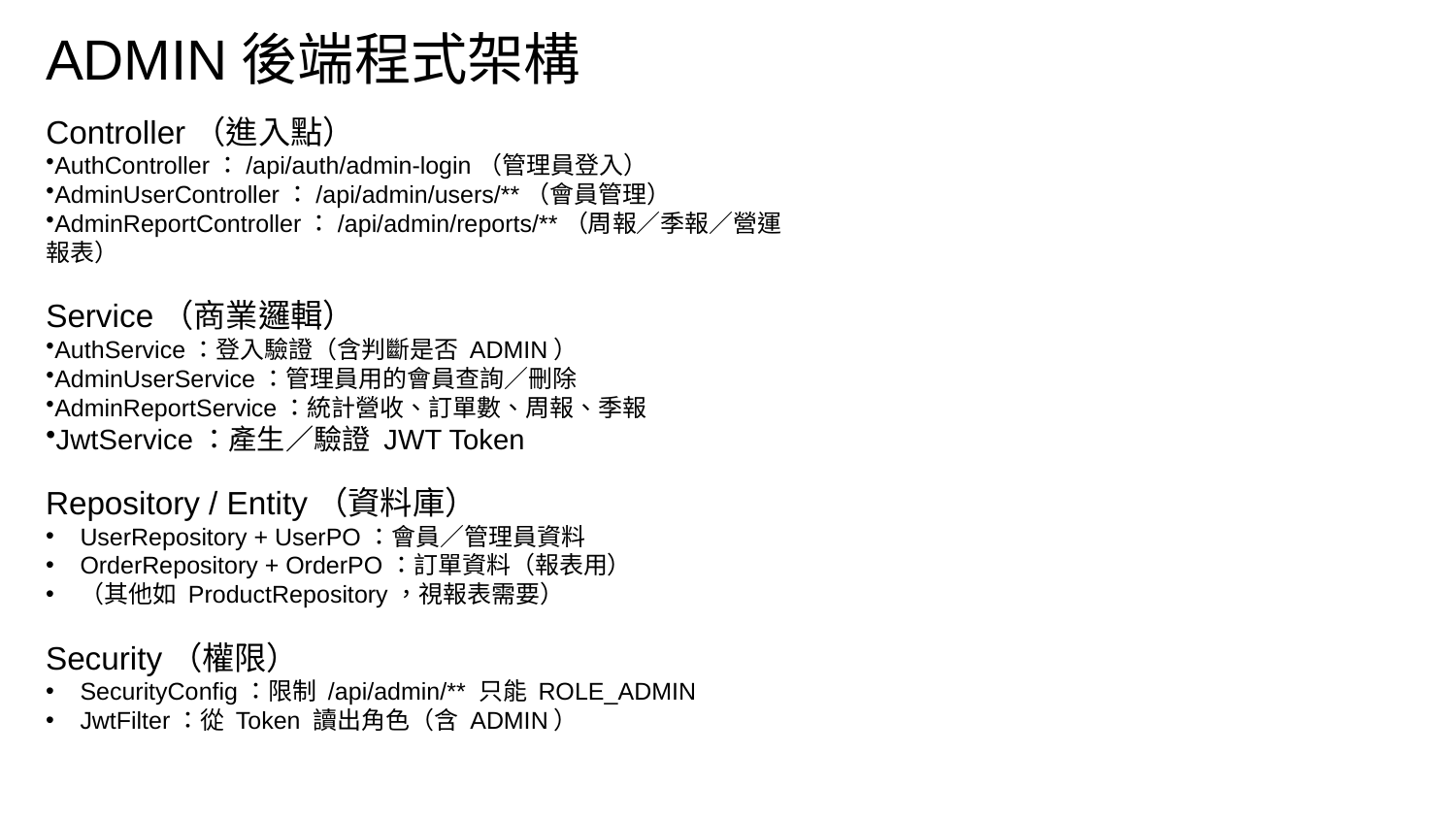

ADMIN後端程式架構
Controller（進入點）
AuthController：/api/auth/admin-login（管理員登入）
AdminUserController：/api/admin/users/**（會員管理）
AdminReportController：/api/admin/reports/**（周報／季報／營運報表）

Service（商業邏輯）
AuthService：登入驗證（含判斷是否 ADMIN）
AdminUserService：管理員用的會員查詢／刪除
AdminReportService：統計營收、訂單數、周報、季報
JwtService：產生／驗證 JWT Token
Repository / Entity（資料庫）
UserRepository + UserPO：會員／管理員資料
OrderRepository + OrderPO：訂單資料（報表用）
（其他如 ProductRepository，視報表需要）

Security（權限）
SecurityConfig：限制 /api/admin/** 只能 ROLE_ADMIN
JwtFilter：從 Token 讀出角色（含 ADMIN）